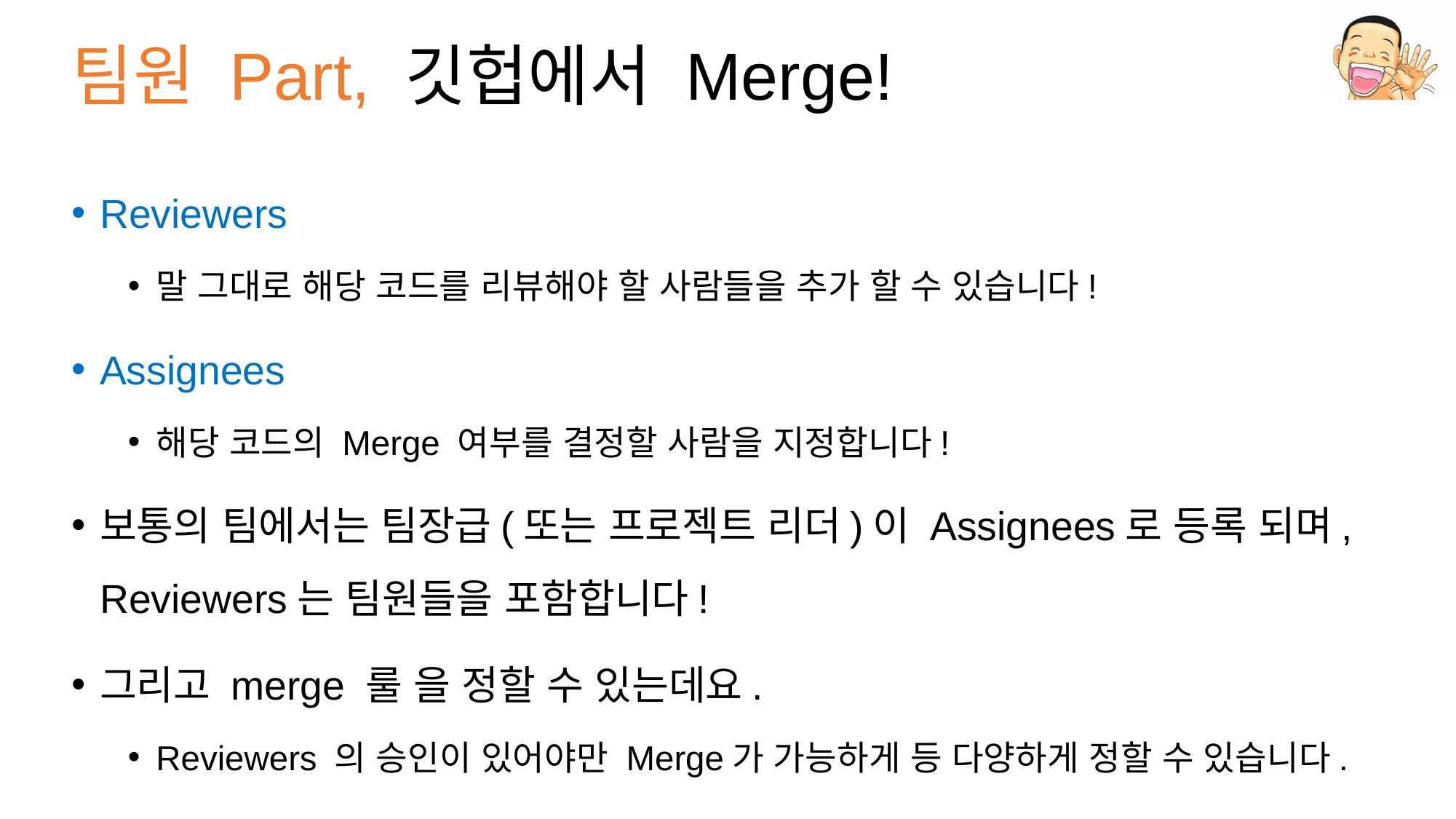

# 팀원 Part, 깃헙에서 Merge!
Reviewers
말 그대로 해당 코드를 리뷰해야 할 사람들을 추가 할 수 있습니다!
Assignees
해당 코드의 Merge 여부를 결정할 사람을 지정합니다!
보통의 팀에서는 팀장급(또는 프로젝트 리더)이 Assignees로 등록 되며, Reviewers는 팀원들을 포함합니다!
그리고 merge 룰 을 정할 수 있는데요.
Reviewers 의 승인이 있어야만 Merge가 가능하게 등 다양하게 정할 수 있습니다.